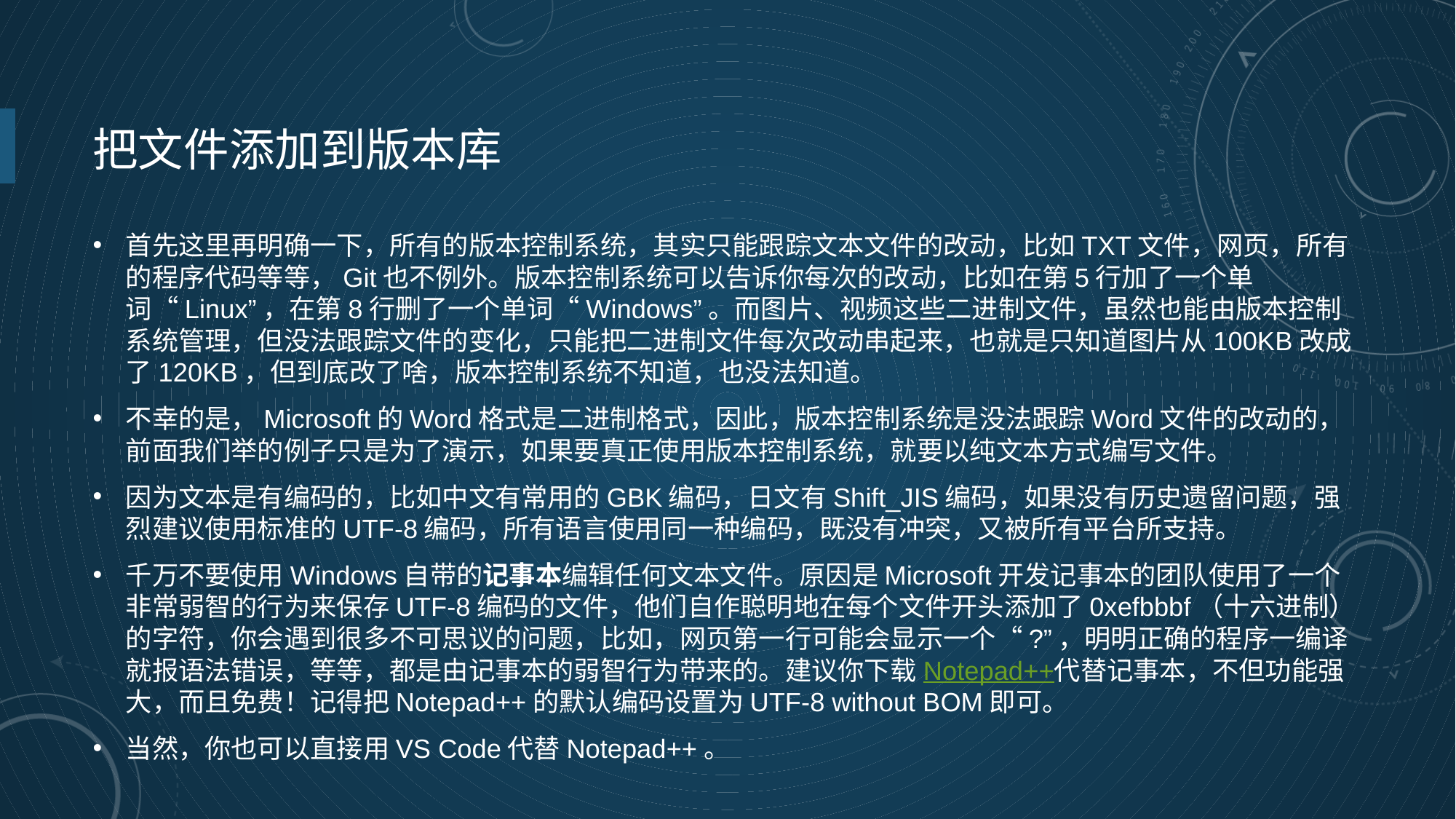

# 把文件添加到版本库
首先这里再明确一下，所有的版本控制系统，其实只能跟踪文本文件的改动，比如TXT文件，网页，所有的程序代码等等，Git也不例外。版本控制系统可以告诉你每次的改动，比如在第5行加了一个单词“Linux”，在第8行删了一个单词“Windows”。而图片、视频这些二进制文件，虽然也能由版本控制系统管理，但没法跟踪文件的变化，只能把二进制文件每次改动串起来，也就是只知道图片从100KB改成了120KB，但到底改了啥，版本控制系统不知道，也没法知道。
不幸的是，Microsoft的Word格式是二进制格式，因此，版本控制系统是没法跟踪Word文件的改动的，前面我们举的例子只是为了演示，如果要真正使用版本控制系统，就要以纯文本方式编写文件。
因为文本是有编码的，比如中文有常用的GBK编码，日文有Shift_JIS编码，如果没有历史遗留问题，强烈建议使用标准的UTF-8编码，所有语言使用同一种编码，既没有冲突，又被所有平台所支持。
千万不要使用Windows自带的记事本编辑任何文本文件。原因是Microsoft开发记事本的团队使用了一个非常弱智的行为来保存UTF-8编码的文件，他们自作聪明地在每个文件开头添加了0xefbbbf（十六进制）的字符，你会遇到很多不可思议的问题，比如，网页第一行可能会显示一个“?”，明明正确的程序一编译就报语法错误，等等，都是由记事本的弱智行为带来的。建议你下载Notepad++代替记事本，不但功能强大，而且免费！记得把Notepad++的默认编码设置为UTF-8 without BOM即可。
当然，你也可以直接用VS Code代替Notepad++。